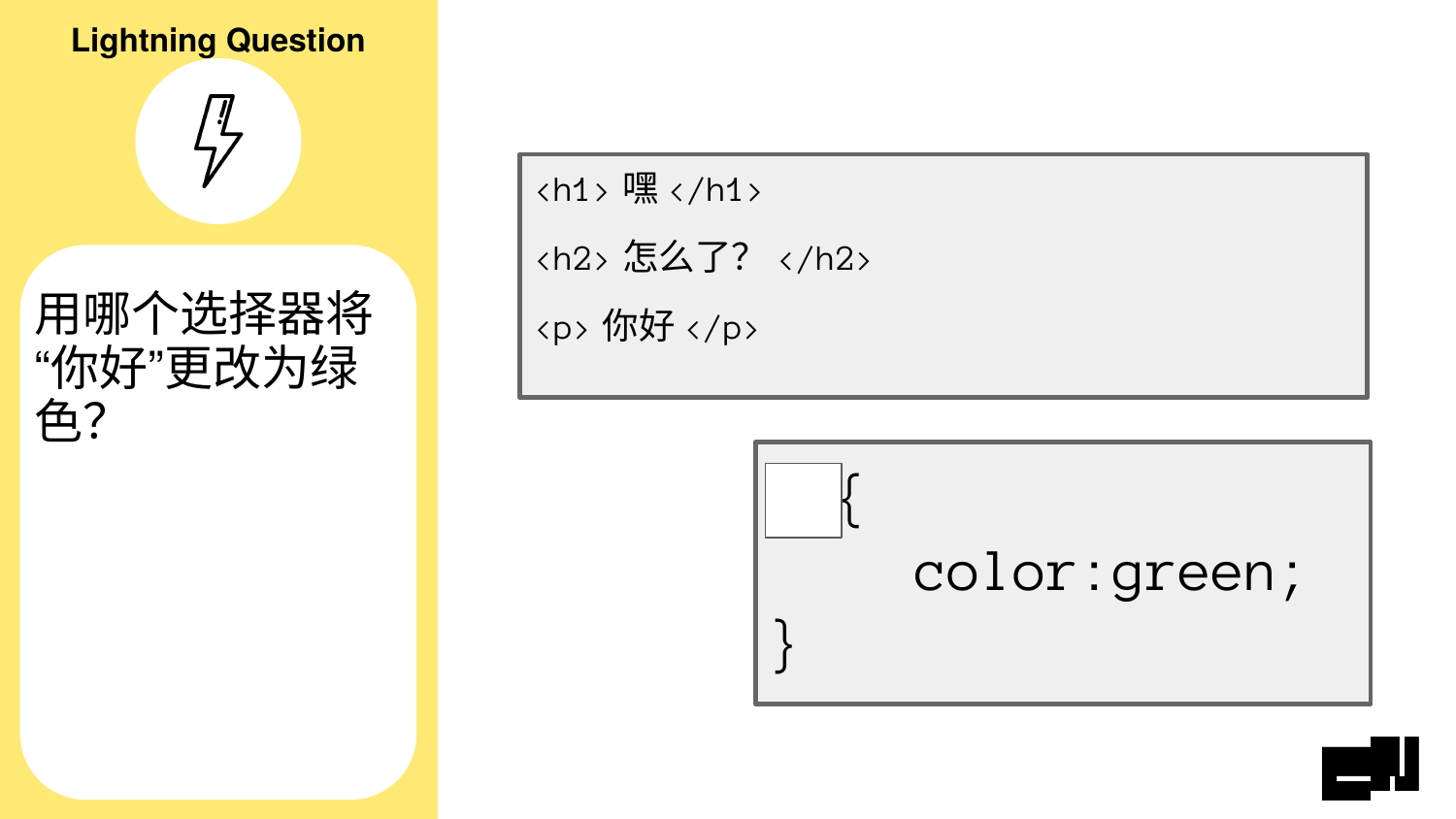

<h1>嘿</h1>
<h2>怎么了？</h2>
<p>你好</p>

# 用哪个选择器将“你好”更改为绿色？
 p {
	color:green;
}